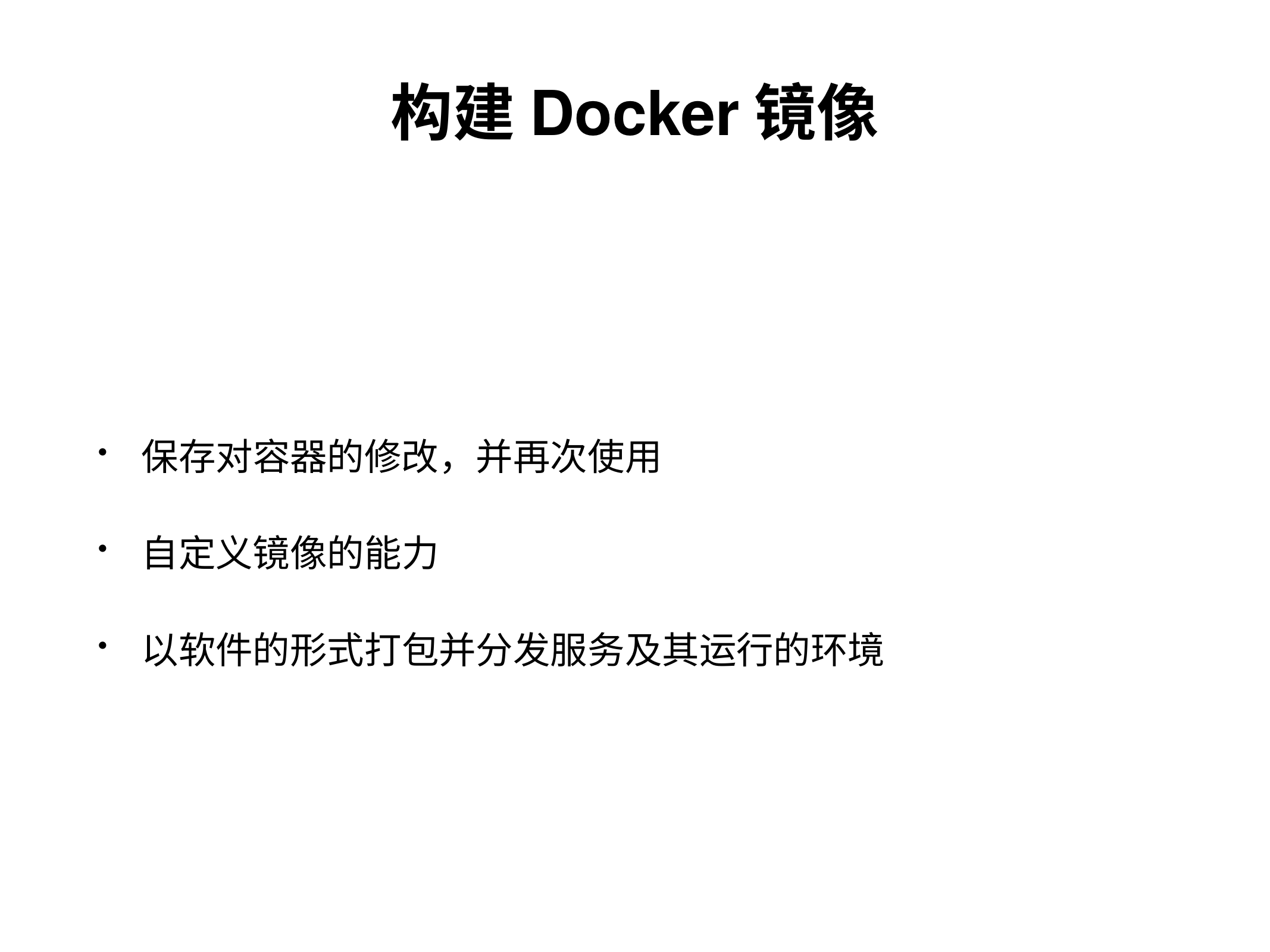

# 构建Docker镜像
保存对容器的修改，并再次使用
自定义镜像的能力
以软件的形式打包并分发服务及其运行的环境